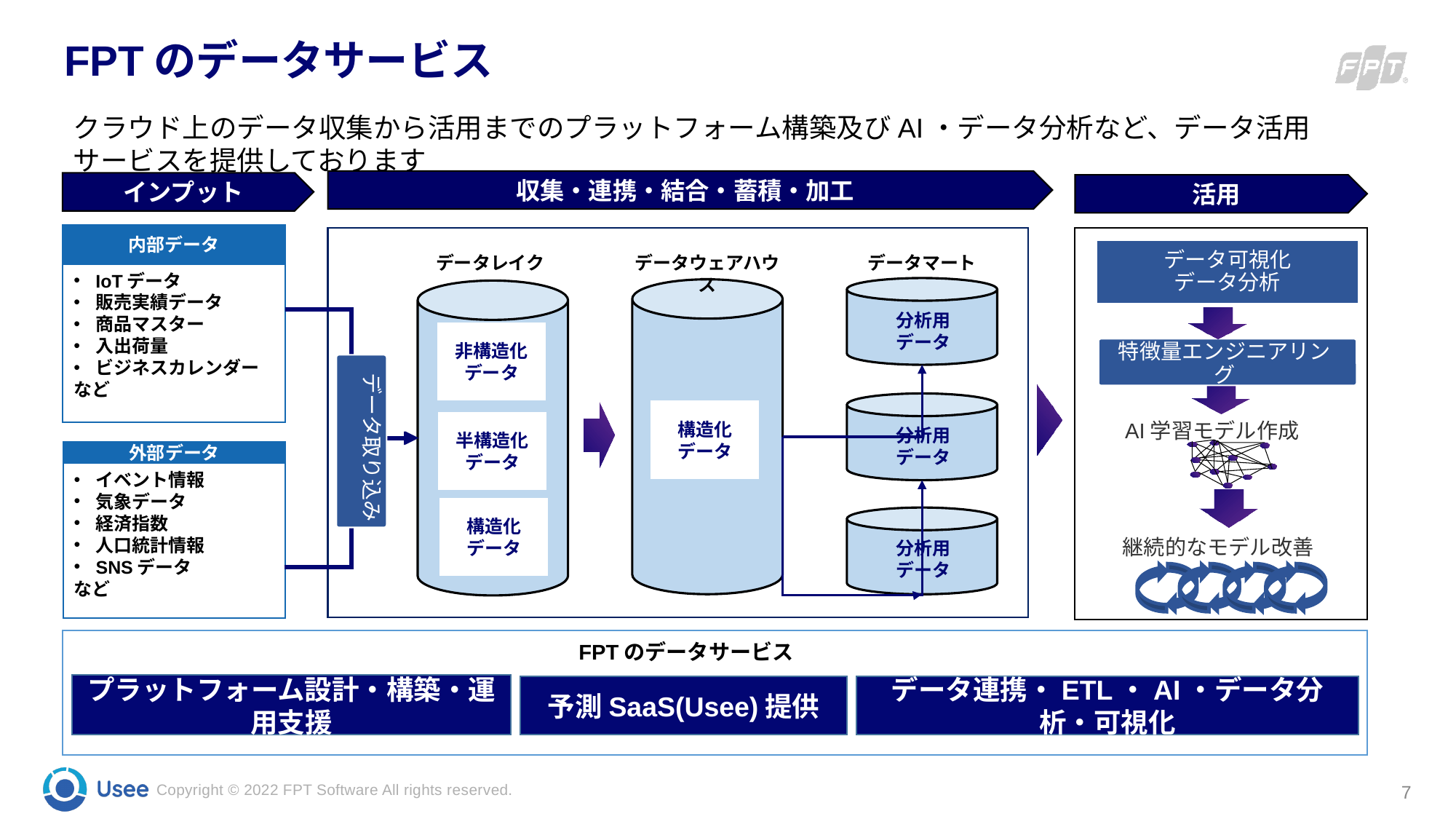

# FPTのデータサービス
クラウド上のデータ収集から活用までのプラットフォーム構築及びAI・データ分析など、データ活用サービスを提供しております
収集・連携・結合・蓄積・加工
インプット
活用
内部データ
IoTデータ
販売実績データ
商品マスター
入出荷量
ビジネスカレンダー
など

データ可視化
データ分析
データレイク
データウェアハウス
データマート

分析用データ
非構造化
データ

特徴量エンジニアリング

データ取り込み

構造化データ

AI学習モデル作成
半構造化
データ
分析用データ

外部データ
イベント情報
気象データ
経済指数
人口統計情報
SNSデータ
など

構造化
データ

継続的なモデル改善
分析用データ

FPTのデータサービス
プラットフォーム設計・構築・運用支援
予測SaaS(Usee)提供
データ連携・ETL・AI・データ分析・可視化
Copyright © 2022 FPT Software All rights reserved.
7